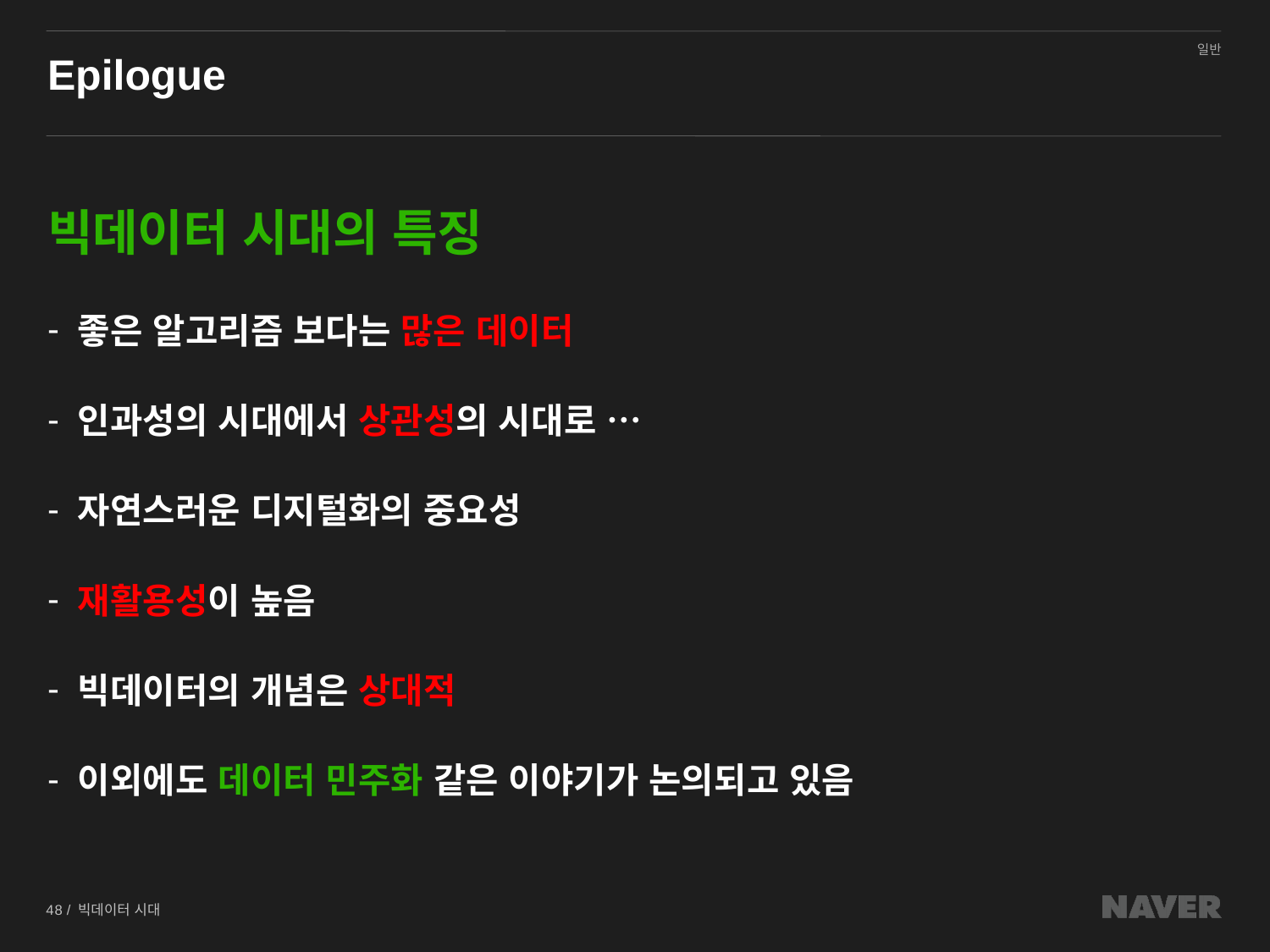

# Epilogue
빅데이터 시대의 특징
 좋은 알고리즘 보다는 많은 데이터
 인과성의 시대에서 상관성의 시대로 …
 자연스러운 디지털화의 중요성
 재활용성이 높음
 빅데이터의 개념은 상대적
 이외에도 데이터 민주화 같은 이야기가 논의되고 있음